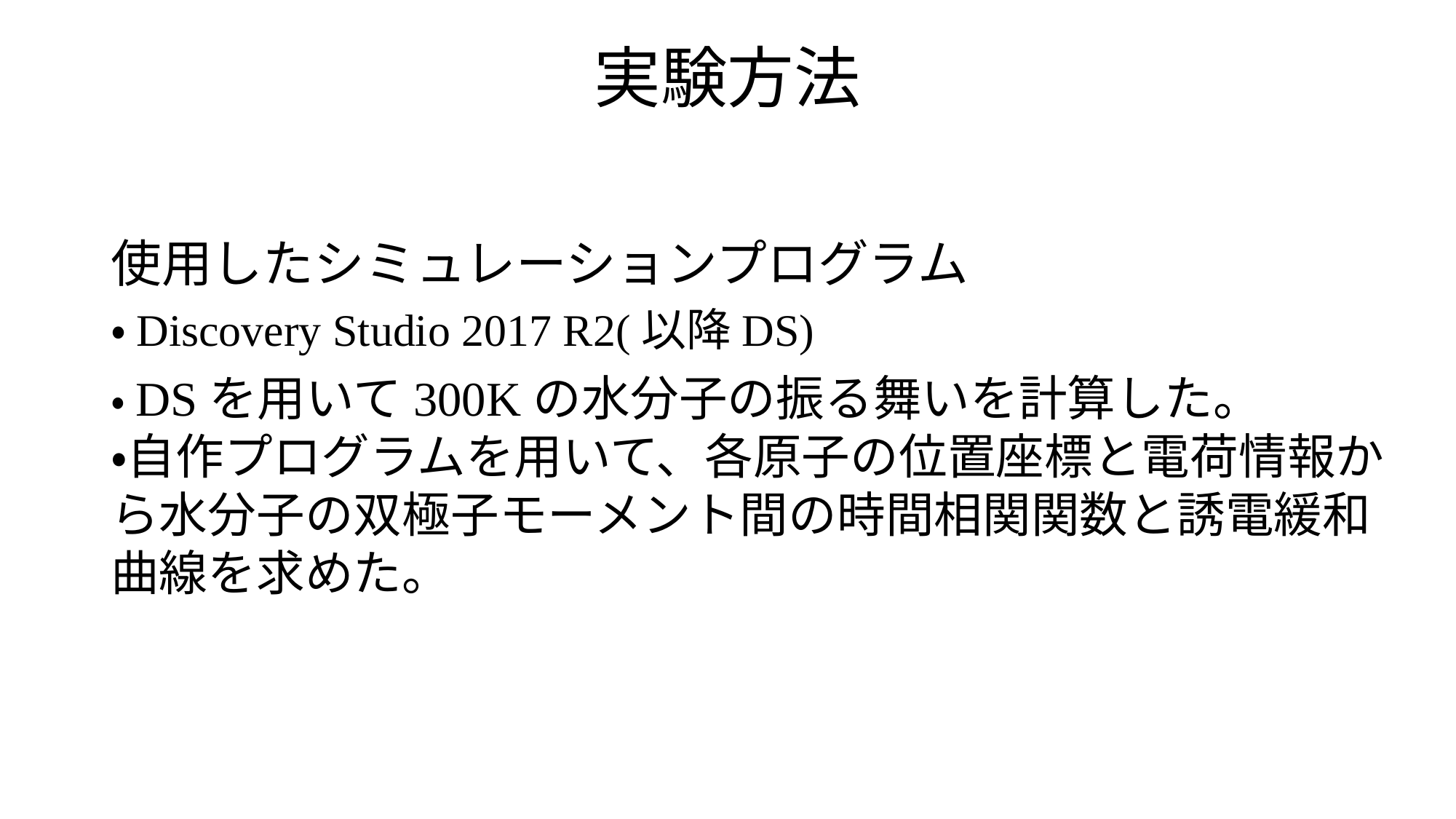

# 実験方法
使用したシミュレーションプログラム
・Discovery Studio 2017 R2(以降DS)

・DSを用いて300Kの水分子の振る舞いを計算した。
・自作プログラムを用いて、各原子の位置座標と電荷情報から水分子の双極子モーメント間の時間相関関数と誘電緩和曲線を求めた。